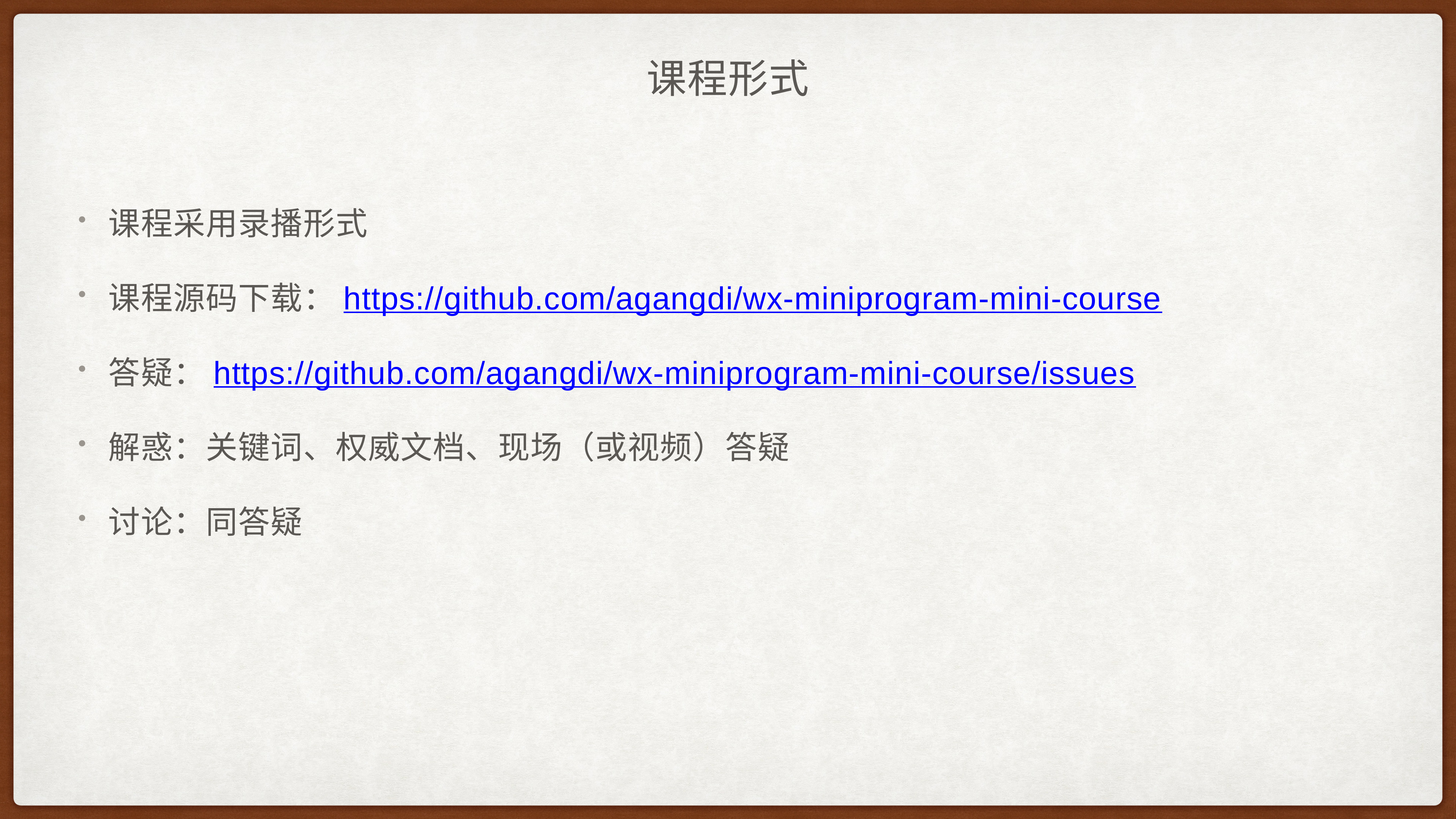

# 课程形式
课程采用录播形式
课程源码下载：https://github.com/agangdi/wx-miniprogram-mini-course
答疑：https://github.com/agangdi/wx-miniprogram-mini-course/issues
解惑：关键词、权威文档、现场（或视频）答疑
讨论：同答疑